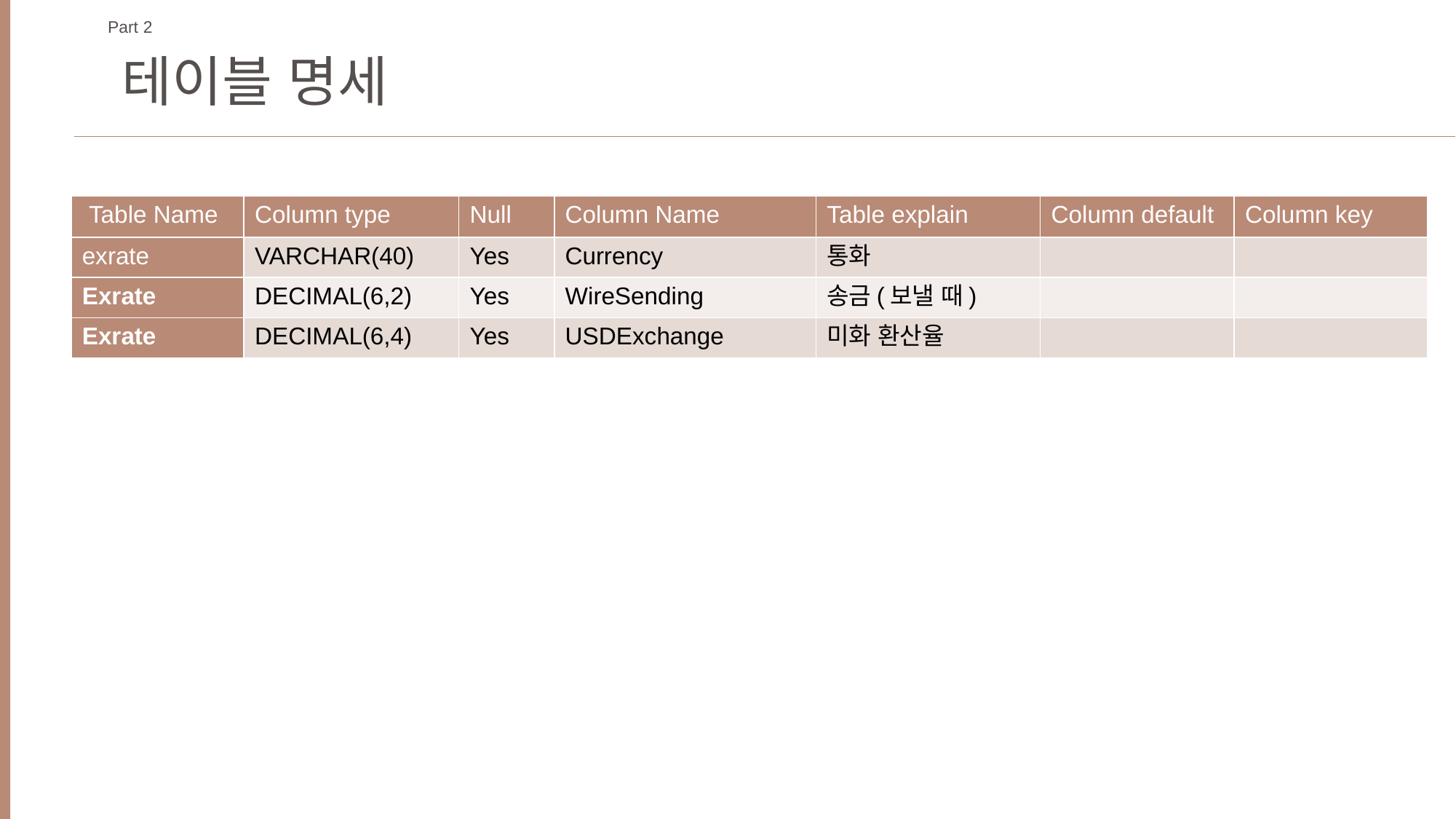

Part 2
테이블 명세
| Table Name | Column type | Null | Column Name | Table explain | Column default | Column key |
| --- | --- | --- | --- | --- | --- | --- |
| exrate | VARCHAR(40) | Yes | Currency | 통화 |  |  |
| Exrate | DECIMAL(6,2) | Yes | WireSending | 송금(보낼 때) |  |  |
| Exrate | DECIMAL(6,4) | Yes | USDExchange | 미화 환산율 |  |  |